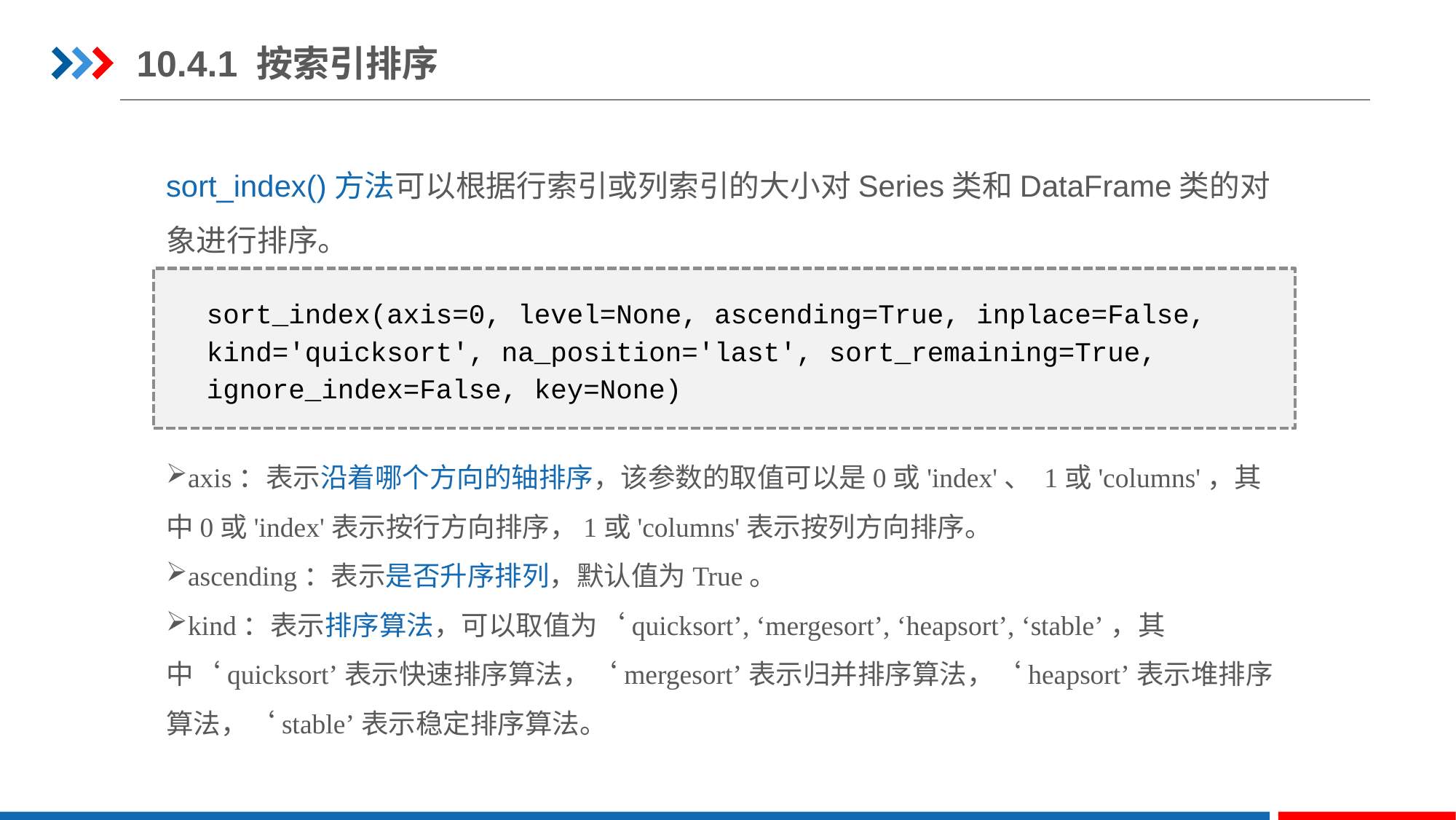

10.4.1 按索引排序
sort_index()方法可以根据行索引或列索引的大小对Series类和DataFrame类的对象进行排序。

sort_index(axis=0, level=None, ascending=True, inplace=False,
kind='quicksort', na_position='last', sort_remaining=True,
ignore_index=False, key=None)
axis：表示沿着哪个方向的轴排序，该参数的取值可以是0或'index'、 1或'columns'，其中0或'index'表示按行方向排序，1或'columns'表示按列方向排序。
ascending：表示是否升序排列，默认值为True。
kind：表示排序算法，可以取值为‘quicksort’, ‘mergesort’, ‘heapsort’, ‘stable’，其中‘quicksort’表示快速排序算法，‘mergesort’表示归并排序算法，‘heapsort’表示堆排序算法，‘stable’表示稳定排序算法。